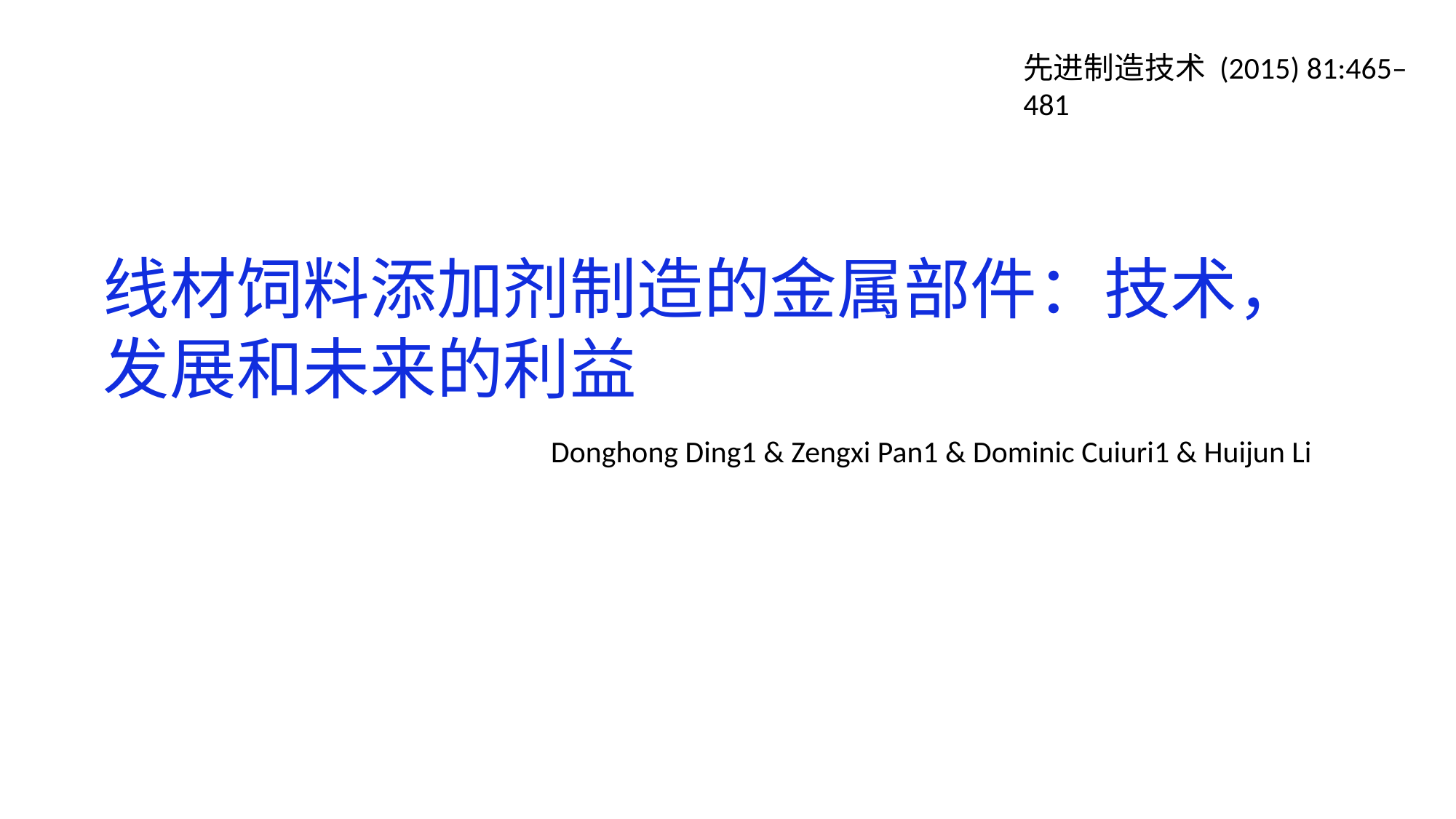

先进制造技术 (2015) 81:465–481
线材饲料添加剂制造的金属部件：技术，发展和未来的利益
Donghong Ding1 & Zengxi Pan1 & Dominic Cuiuri1 & Huijun Li